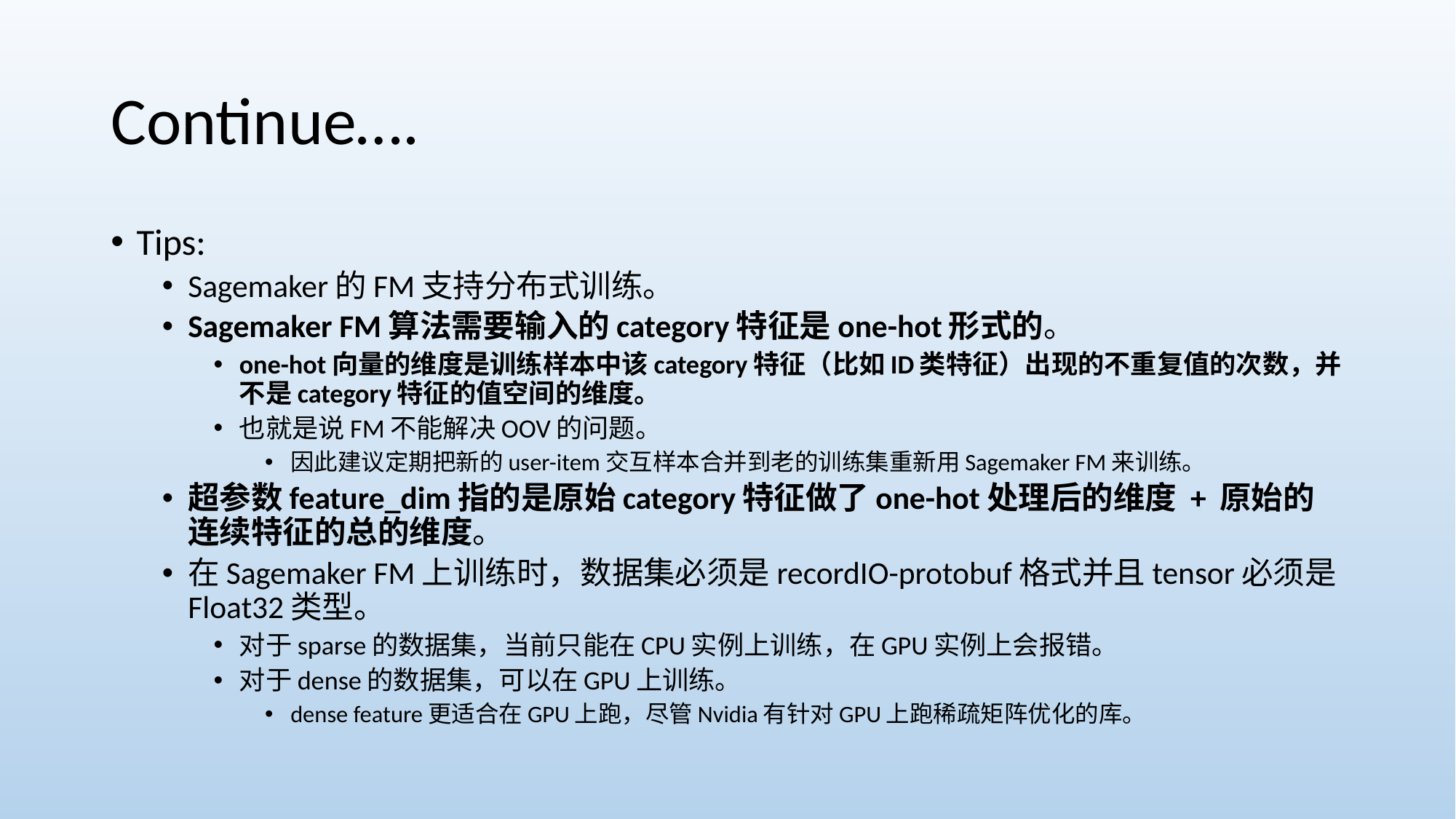

# Continue….
Tips:
Sagemaker的FM支持分布式训练。
Sagemaker FM算法需要输入的category特征是one-hot形式的。
one-hot向量的维度是训练样本中该category特征（比如ID类特征）出现的不重复值的次数，并不是category特征的值空间的维度。
也就是说FM不能解决OOV的问题。
因此建议定期把新的user-item交互样本合并到老的训练集重新用Sagemaker FM来训练。
超参数feature_dim指的是原始category特征做了one-hot处理后的维度 + 原始的连续特征的总的维度。
在Sagemaker FM上训练时，数据集必须是recordIO-protobuf格式并且tensor必须是Float32类型。
对于sparse的数据集，当前只能在CPU实例上训练，在GPU实例上会报错。
对于dense的数据集，可以在GPU上训练。
dense feature更适合在GPU上跑，尽管Nvidia有针对GPU上跑稀疏矩阵优化的库。